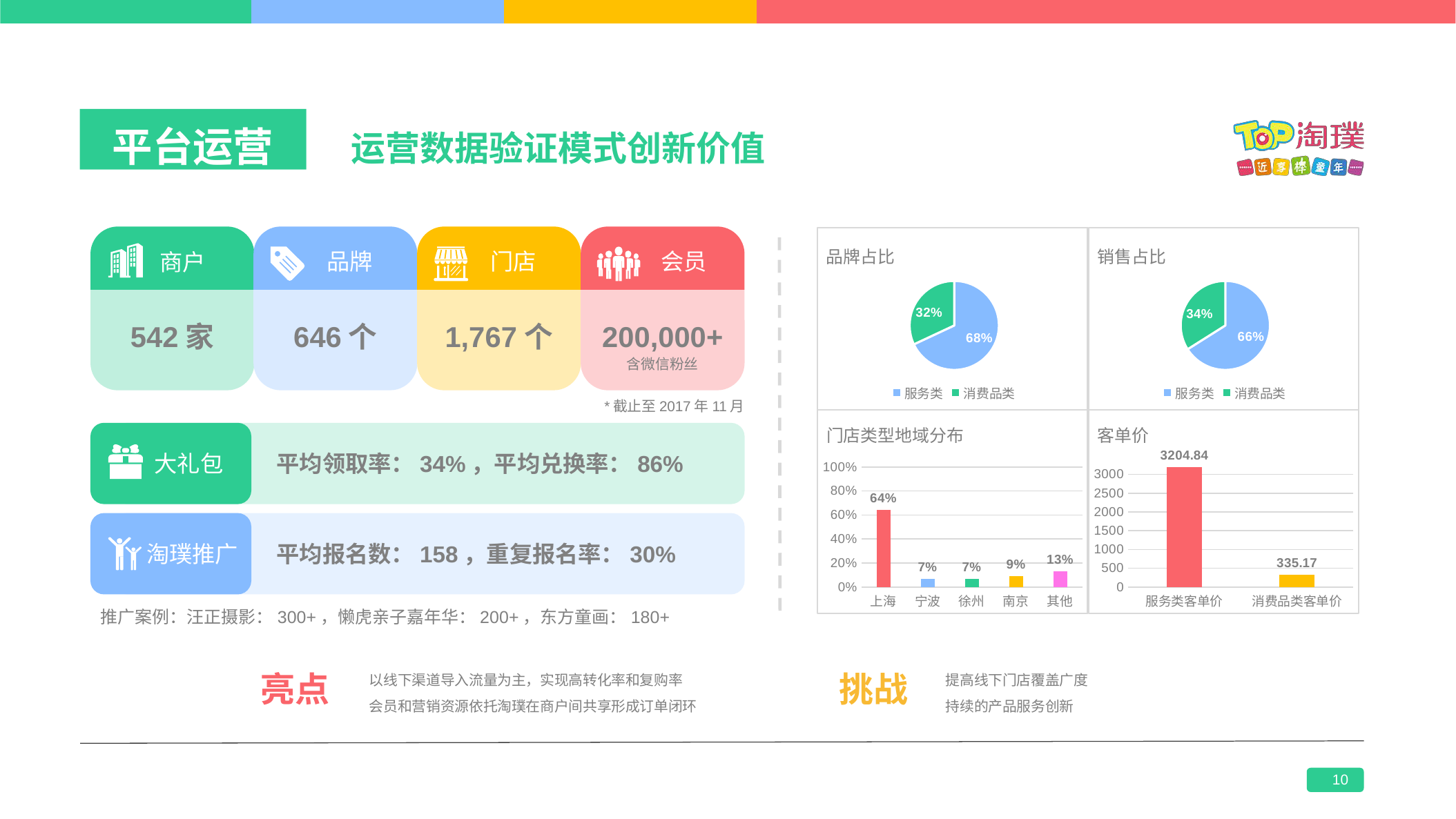

平台运营

运营数据验证模式创新价值

### Chart: 品牌占比

| Category | 销售额 |
|---|---|
| 服务类 | 0.68 |
| 消费品类 | 0.32 |

### Chart: 销售占比

| Category | 销售额 |
|---|---|
| 服务类 | 0.66 |
| 消费品类 | 0.34 |
品牌
门店
会员
商户

542家
646个
1,767个
200,000+
含微信粉丝
*截止至2017年11月

### Chart: 门店类型地域分布

| Category | 服务类 |
|---|---|
| 上海 | 0.64 |
| 宁波 | 0.07 |
| 徐州 | 0.07 |
| 南京 | 0.09 |
| 其他 | 0.13 |

### Chart: 客单价

| Category | 系列 1 |
|---|---|
| 服务类客单价 | 3204.84 |
| 消费品类客单价 | 335.17 |

大礼包
平均领取率：34%，平均兑换率：86%

淘璞推广
平均报名数：158，重复报名率：30%

推广案例：汪正摄影：300+，懒虎亲子嘉年华：200+，东方童画：180+
以线下渠道导入流量为主，实现高转化率和复购率  会员和营销资源依托淘璞在商户间共享形成订单闭环
提高线下门店覆盖广度
持续的产品服务创新
亮点
挑战

10